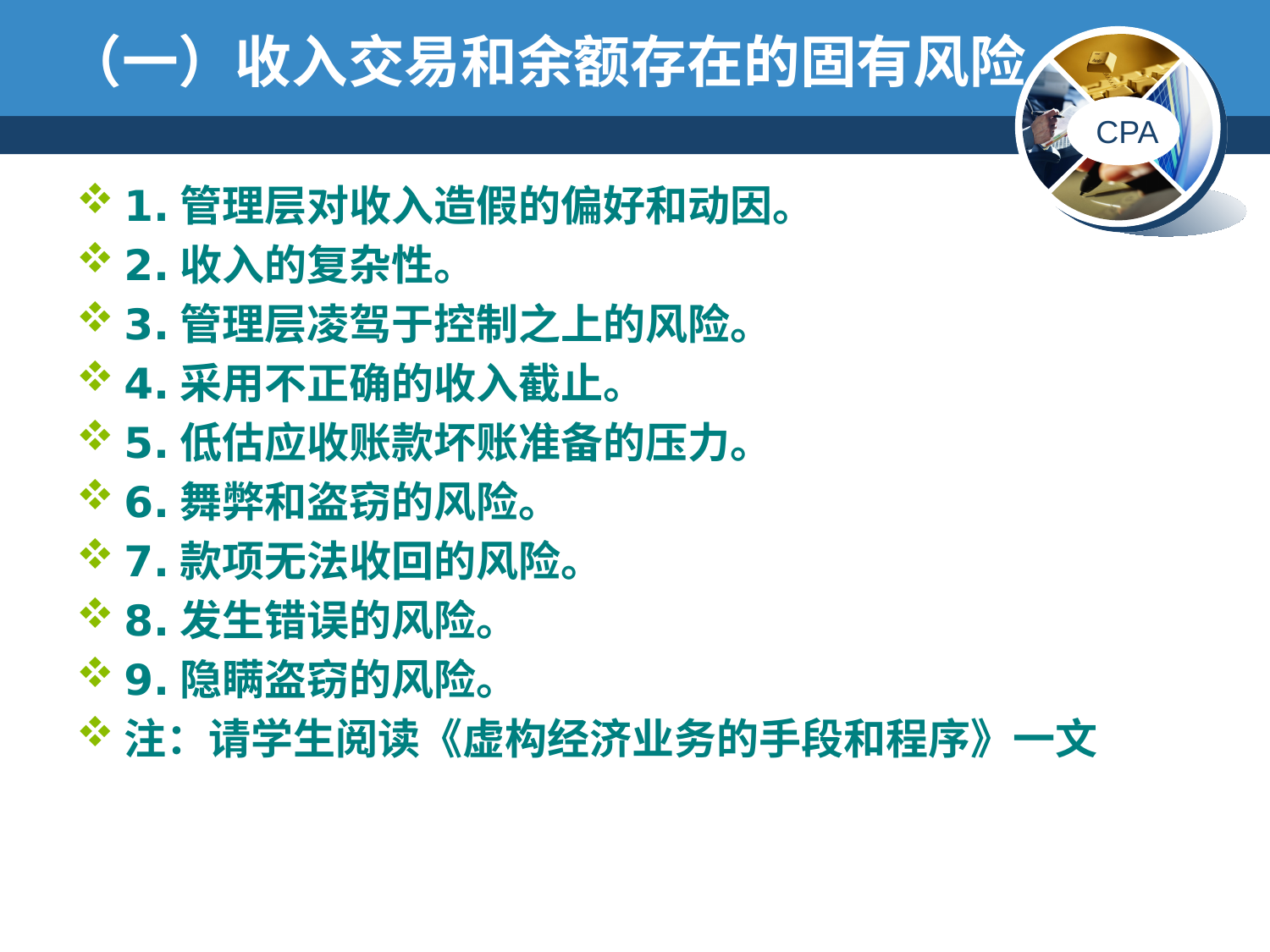

# （一）收入交易和余额存在的固有风险
1.管理层对收入造假的偏好和动因。
2.收入的复杂性。
3.管理层凌驾于控制之上的风险。
4.采用不正确的收入截止。
5.低估应收账款坏账准备的压力。
6.舞弊和盗窃的风险。
7.款项无法收回的风险。
8.发生错误的风险。
9.隐瞒盗窃的风险。
注：请学生阅读《虚构经济业务的手段和程序》一文